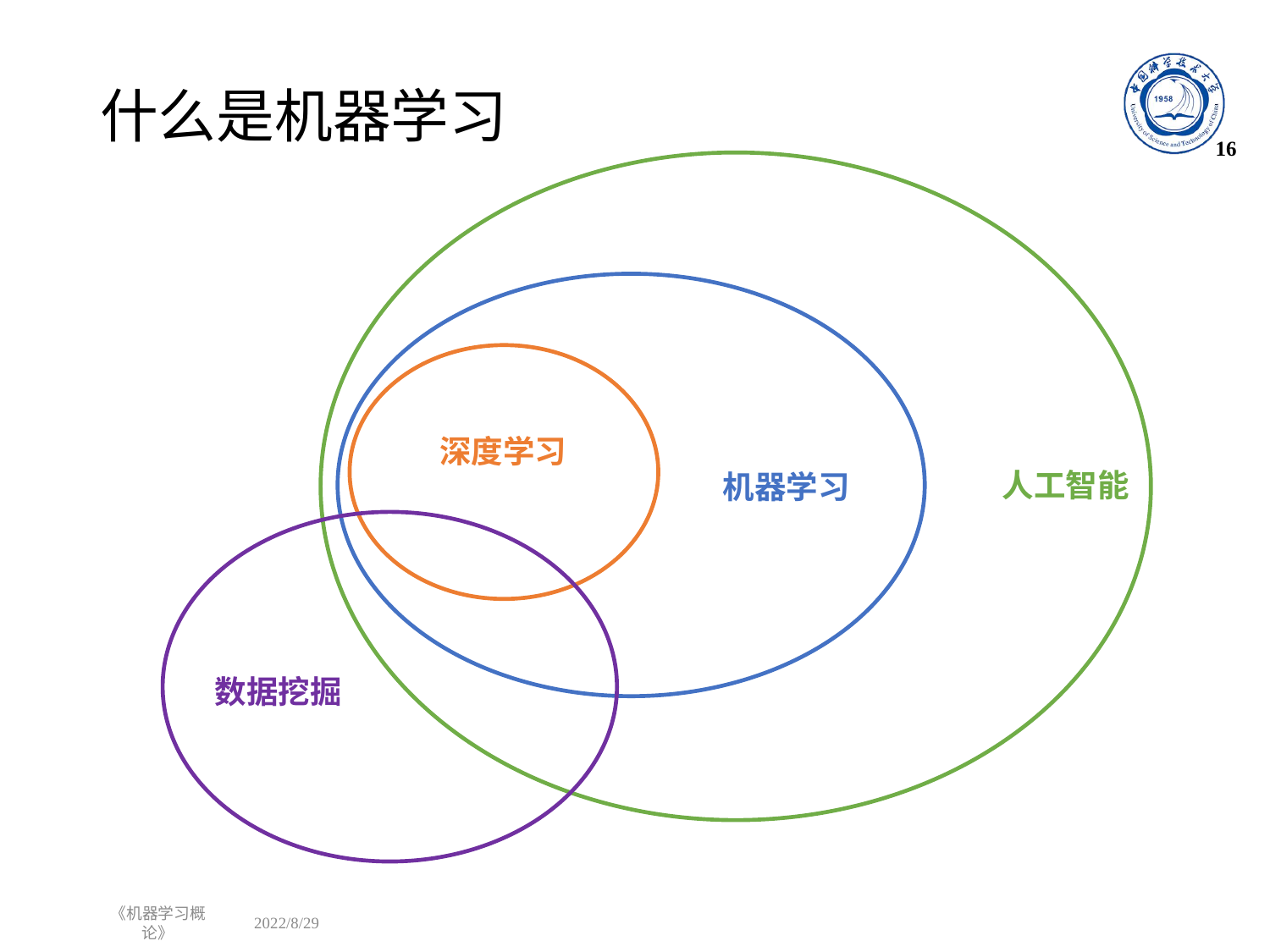

# 什么是机器学习
16

深度学习
人工智能
机器学习

数据挖掘
《机器学习概论》
2022/8/29